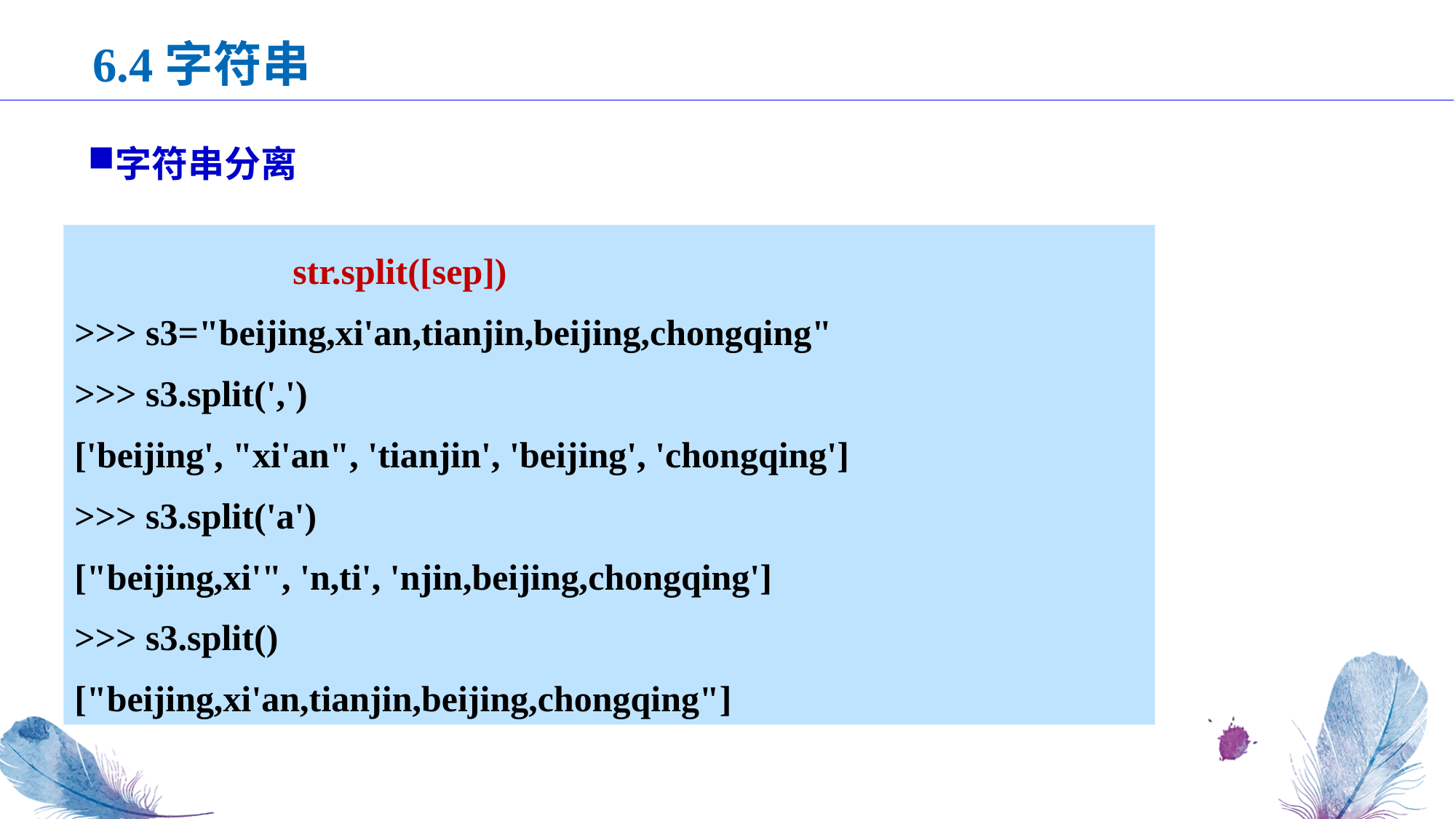

6.4字符串
字符串分离
		str.split([sep])
>>> s3="beijing,xi'an,tianjin,beijing,chongqing"
>>> s3.split(',')
['beijing', "xi'an", 'tianjin', 'beijing', 'chongqing']
>>> s3.split('a')
["beijing,xi'", 'n,ti', 'njin,beijing,chongqing']
>>> s3.split()
["beijing,xi'an,tianjin,beijing,chongqing"]